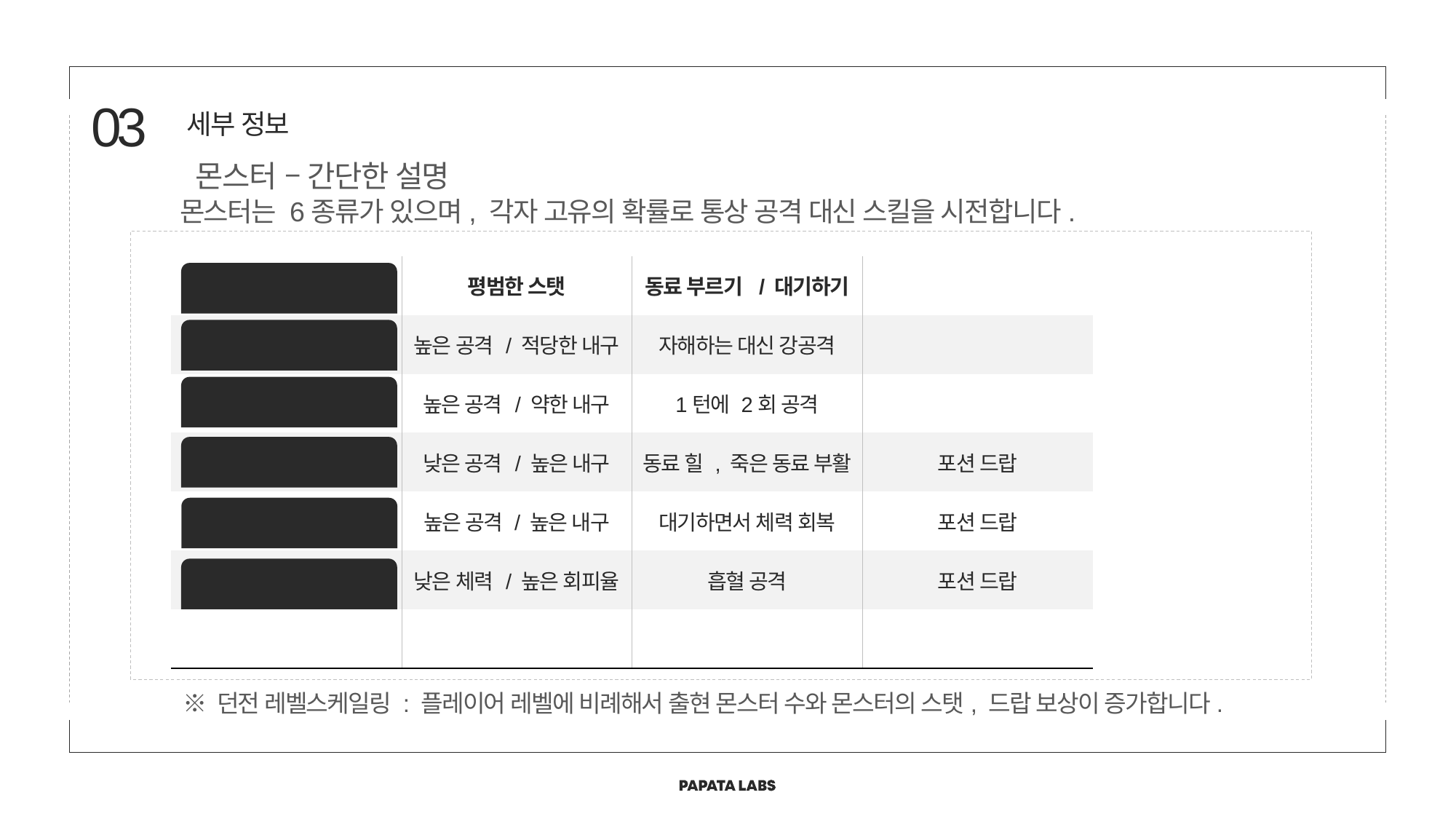

03
세부 정보
몬스터 – 간단한 설명
몬스터는 6종류가 있으며, 각자 고유의 확률로 통상 공격 대신 스킬을 시전합니다.

|  | 평범한 스탯 | 동료 부르기 / 대기하기 |  |
| --- | --- | --- | --- |
|  | 높은 공격 / 적당한 내구 | 자해하는 대신 강공격 |  |
|  | 높은 공격 / 약한 내구 | 1턴에 2회 공격 |  |
| 고블린 사제 | 낮은 공격 / 높은 내구 | 동료 힐 , 죽은 동료 부활 | 포션 드랍 |
| 트롤 | 높은 공격 / 높은 내구 | 대기하면서 체력 회복 | 포션 드랍 |
| 흡혈 박쥐 | 낮은 체력 / 높은 회피율 | 흡혈 공격 | 포션 드랍 |
|  |  |  |  |
고블린
오크
리자드맨
고블린 사제
트롤
흡혈 박쥐
※ 던전 레벨스케일링 : 플레이어 레벨에 비례해서 출현 몬스터 수와 몬스터의 스탯, 드랍 보상이 증가합니다.